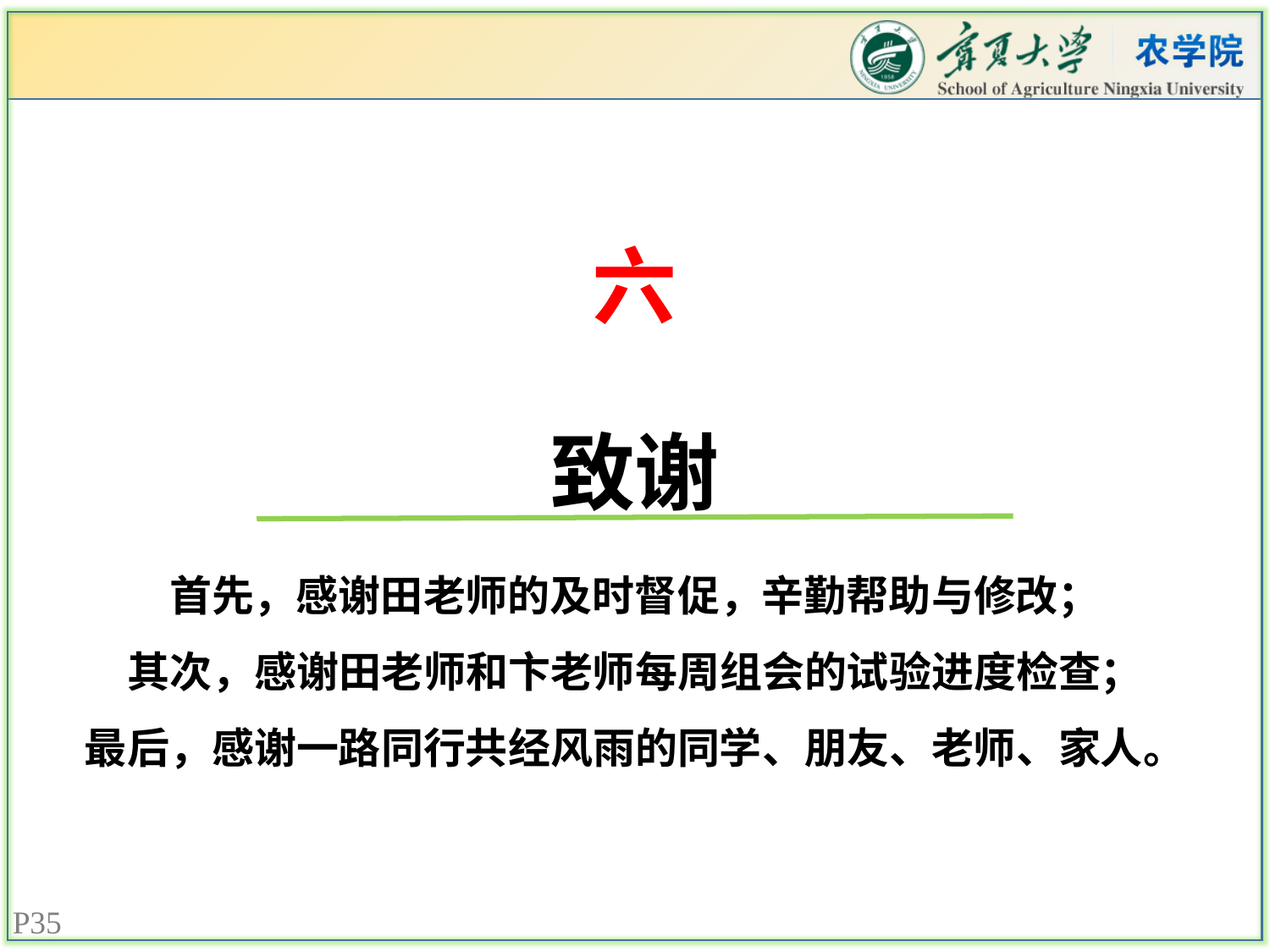

六
致谢
首先，感谢田老师的及时督促，辛勤帮助与修改；
其次，感谢田老师和卞老师每周组会的试验进度检查；
最后，感谢一路同行共经风雨的同学、朋友、老师、家人。
35